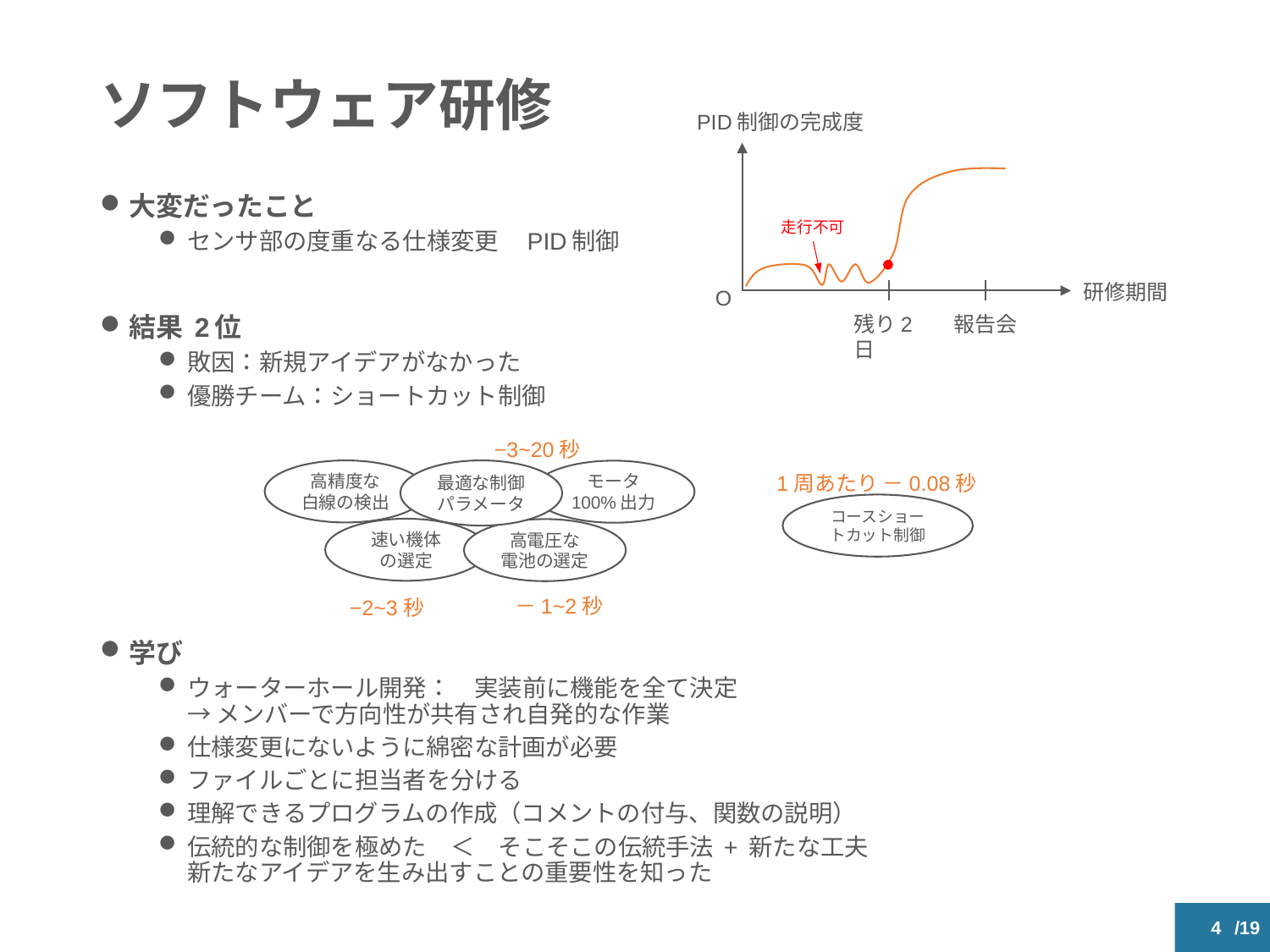

# ソフトウェア研修
PID制御の完成度

大変だったこと
センサ部の度重なる仕様変更　PID制御

結果 2位
敗因：新規アイデアがなかった
優勝チーム：ショートカット制御

学び
ウォーターホール開発：　実装前に機能を全て決定
→ メンバーで方向性が共有され自発的な作業
仕様変更にないように綿密な計画が必要
ファイルごとに担当者を分ける
理解できるプログラムの作成（コメントの付与、関数の説明）
伝統的な制御を極めた　＜　そこそこの伝統手法 + 新たな工夫
新たなアイデアを生み出すことの重要性を知った
走行不可

研修期間
O
残り2日
報告会
−3~20秒
高精度な
白線の検出
最適な制御パラメータ
モータ
100%出力
速い機体
の選定
高電圧な
電池の選定
－1~2秒
−2~3秒
1周あたり －0.08秒
コースショートカット制御
4